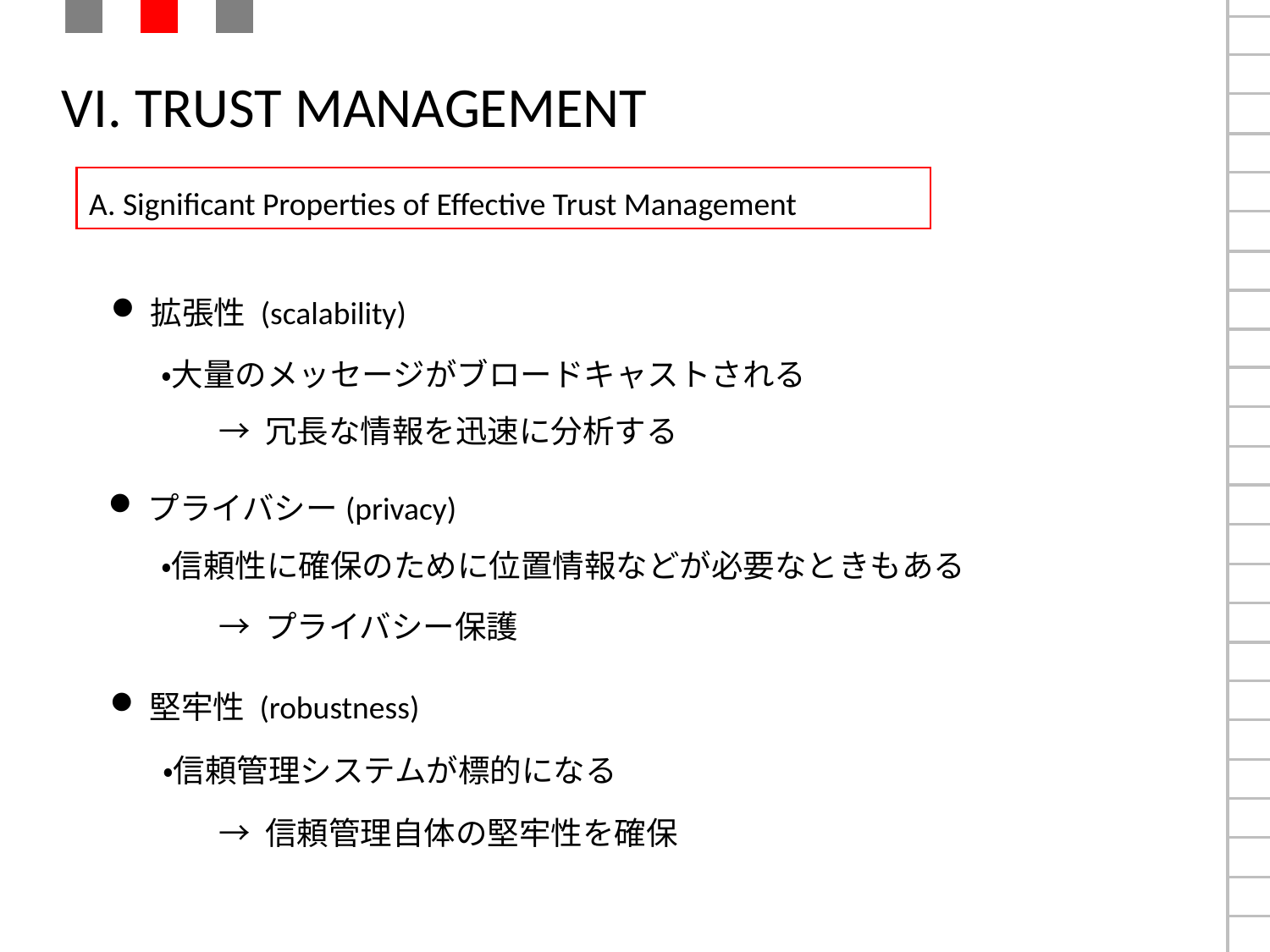

# VI. TRUST MANAGEMENT

A. Significant Properties of Effective Trust Management
拡張性 (scalability)
・大量のメッセージがブロードキャストされる
→ 冗長な情報を迅速に分析する
プライバシー(privacy)
・信頼性に確保のために位置情報などが必要なときもある
→ プライバシー保護
堅牢性 (robustness)
・信頼管理システムが標的になる
→ 信頼管理自体の堅牢性を確保